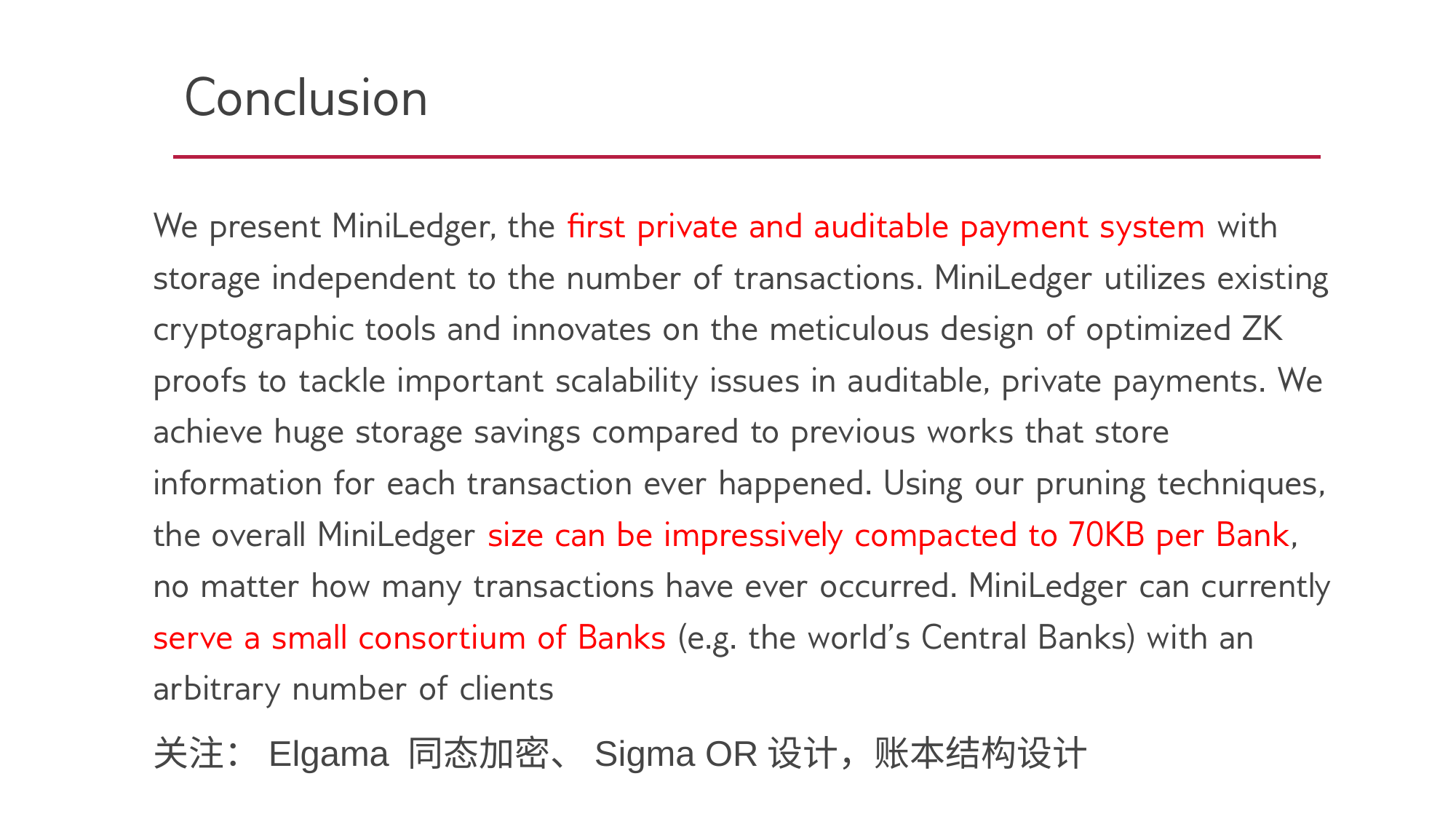

# Conclusion
We present MiniLedger, the first private and auditable payment system with storage independent to the number of transactions. MiniLedger utilizes existing cryptographic tools and innovates on the meticulous design of optimized ZK proofs to tackle important scalability issues in auditable, private payments. We achieve huge storage savings compared to previous works that store information for each transaction ever happened. Using our pruning techniques, the overall MiniLedger size can be impressively compacted to 70KB per Bank, no matter how many transactions have ever occurred. MiniLedger can currently serve a small consortium of Banks (e.g. the world’s Central Banks) with an arbitrary number of clients
关注：Elgama 同态加密、Sigma OR设计，账本结构设计